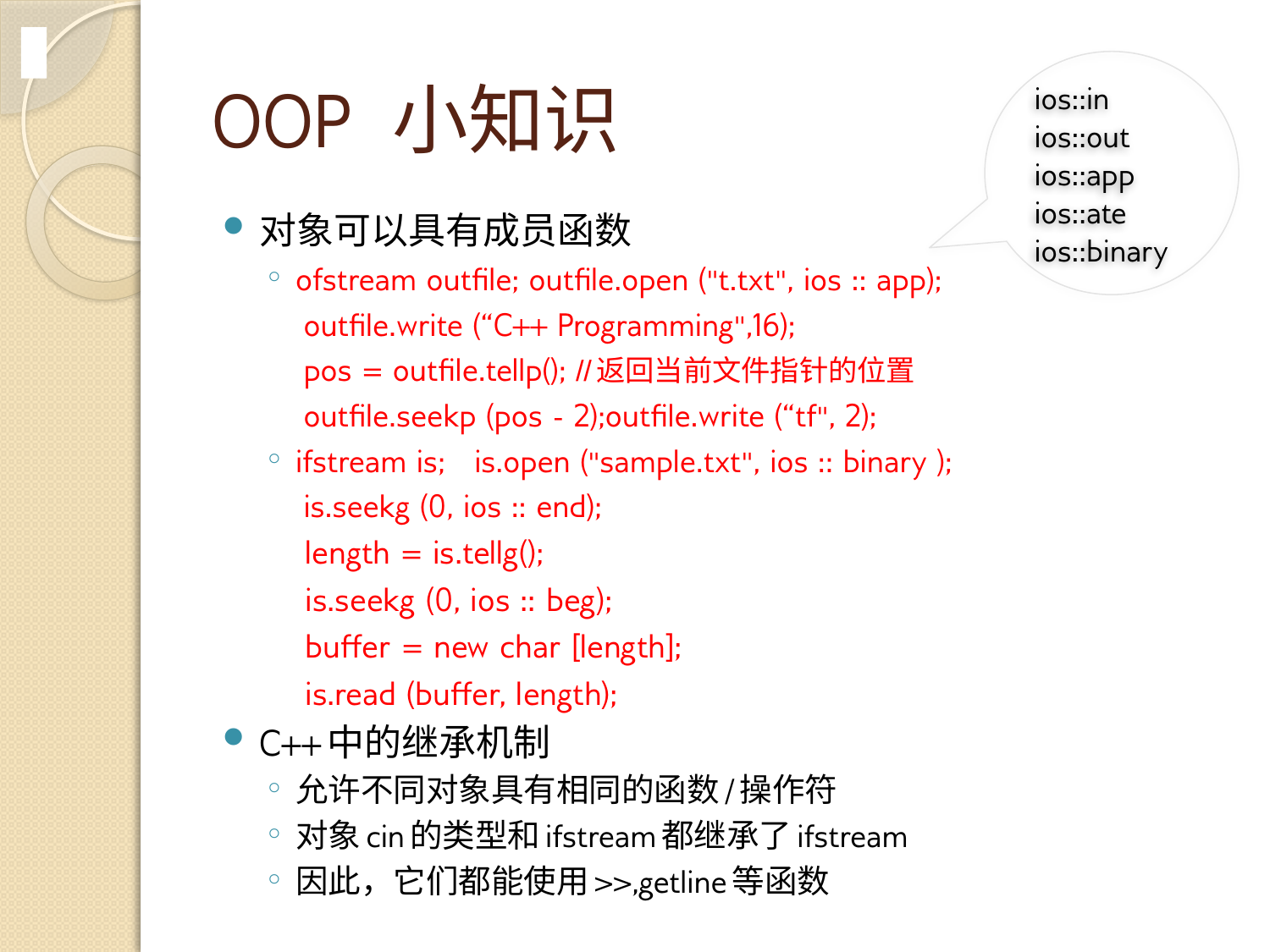

# OOP 小知识
ios::in ios::out
ios::app
ios::ate
ios::binary
对象可以具有成员函数
ofstream outfile; outfile.open ("t.txt", ios :: app);
    outfile.write (“C++ Programming",16);
    pos = outfile.tellp(); //返回当前文件指针的位置
    outfile.seekp (pos - 2);outfile.write (“tf", 2);
ifstream is;   is.open ("sample.txt", ios :: binary );
    is.seekg (0, ios :: end);
    length = is.tellg();
    is.seekg (0, ios :: beg);
    buffer = new char [length];
    is.read (buffer, length);
C++中的继承机制
允许不同对象具有相同的函数/操作符
对象cin的类型和ifstream都继承了ifstream
因此，它们都能使用>>,getline等函数